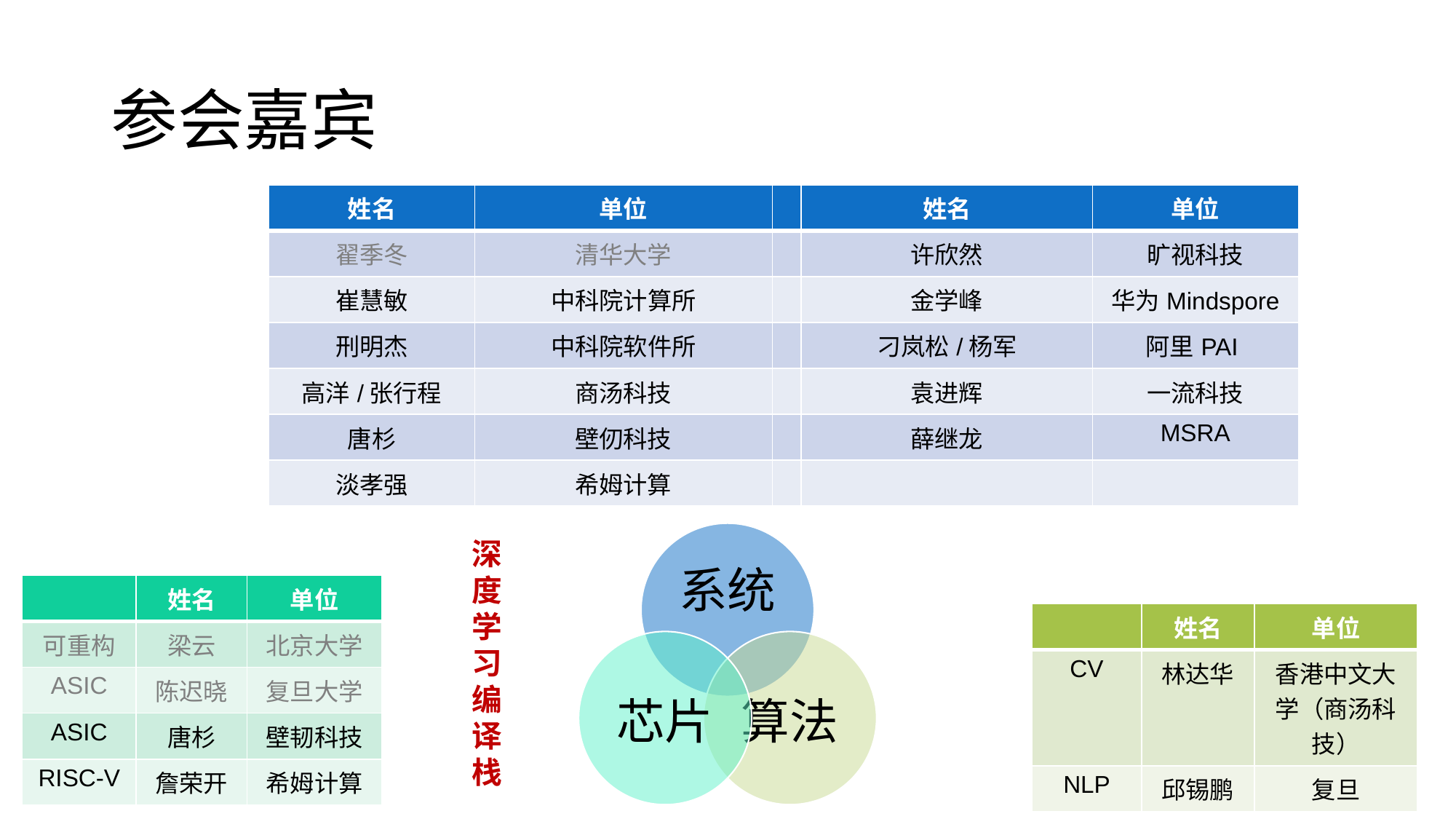

# 参会嘉宾
| 姓名 | 单位 |  | 姓名 | 单位 |
| --- | --- | --- | --- | --- |
| 翟季冬 | 清华大学 |  | 许欣然 | 旷视科技 |
| 崔慧敏 | 中科院计算所 |  | 金学峰 | 华为Mindspore |
| 刑明杰 | 中科院软件所 |  | 刁岚松/杨军 | 阿里PAI |
| 高洋/张行程 | 商汤科技 |  | 袁进辉 | 一流科技 |
| 唐杉 | 壁仞科技 |  | 薛继龙 | MSRA |
| 淡孝强 | 希姆计算 |  |  |  |
系统
算法
芯片
深度学习编译栈
|  | 姓名 | 单位 |
| --- | --- | --- |
| 可重构 | 梁云 | 北京大学 |
| ASIC | 陈迟晓 | 复旦大学 |
| ASIC | 唐杉 | 壁韧科技 |
| RISC-V | 詹荣开 | 希姆计算 |
|  | 姓名 | 单位 |
| --- | --- | --- |
| CV | 林达华 | 香港中文大学（商汤科技） |
| NLP | 邱锡鹏 | 复旦 |